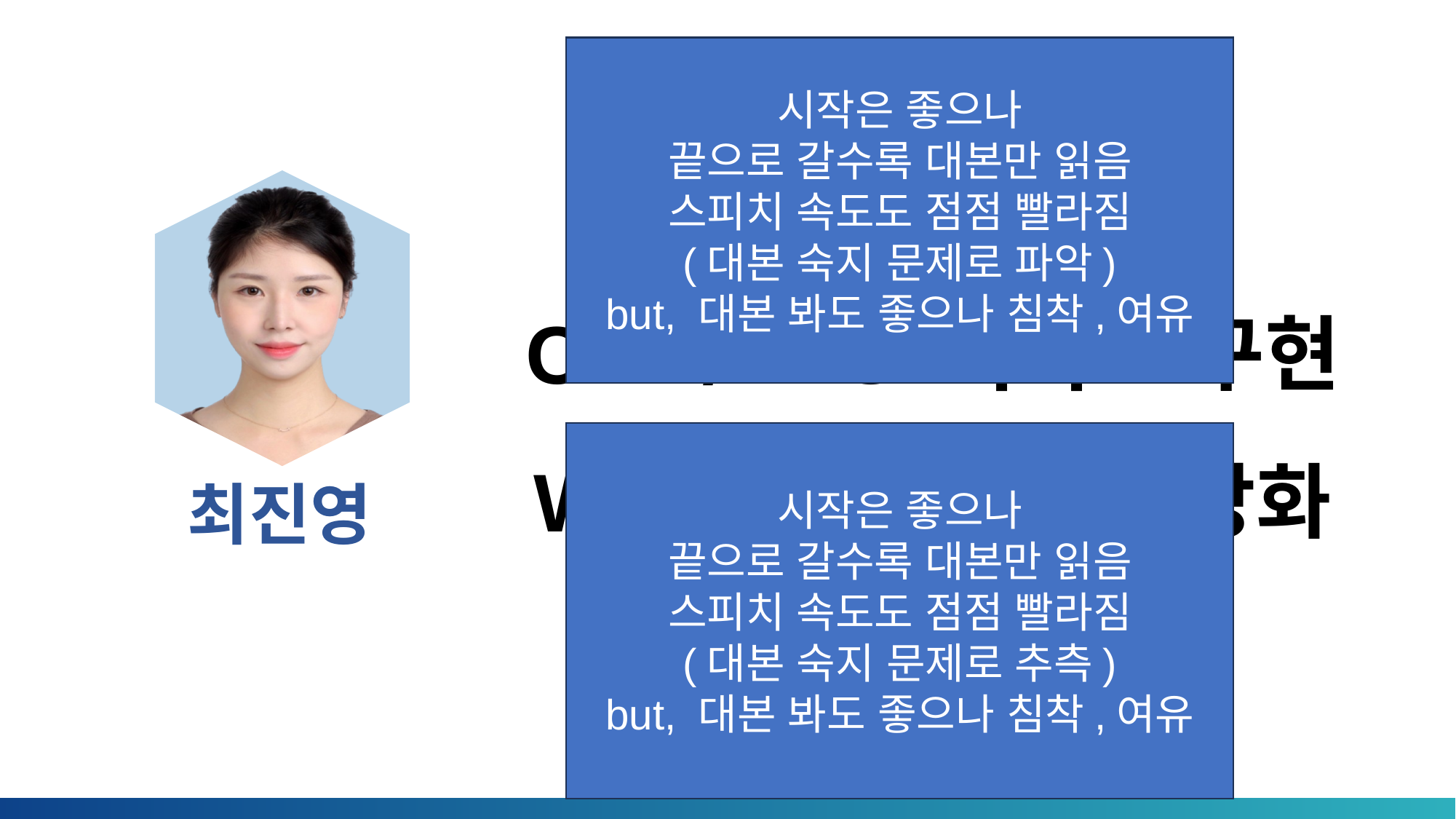

시작은 좋으나
끝으로 갈수록 대본만 읽음
스피치 속도도 점점 빨라짐
(대본 숙지 문제로 파악)
but, 대본 봐도 좋으나 침착,여유

# CDN/DNS 서비스 구현 WAF를 통한 보안 강화
시작은 좋으나
끝으로 갈수록 대본만 읽음
스피치 속도도 점점 빨라짐
(대본 숙지 문제로 추측)
but, 대본 봐도 좋으나 침착,여유
최진영